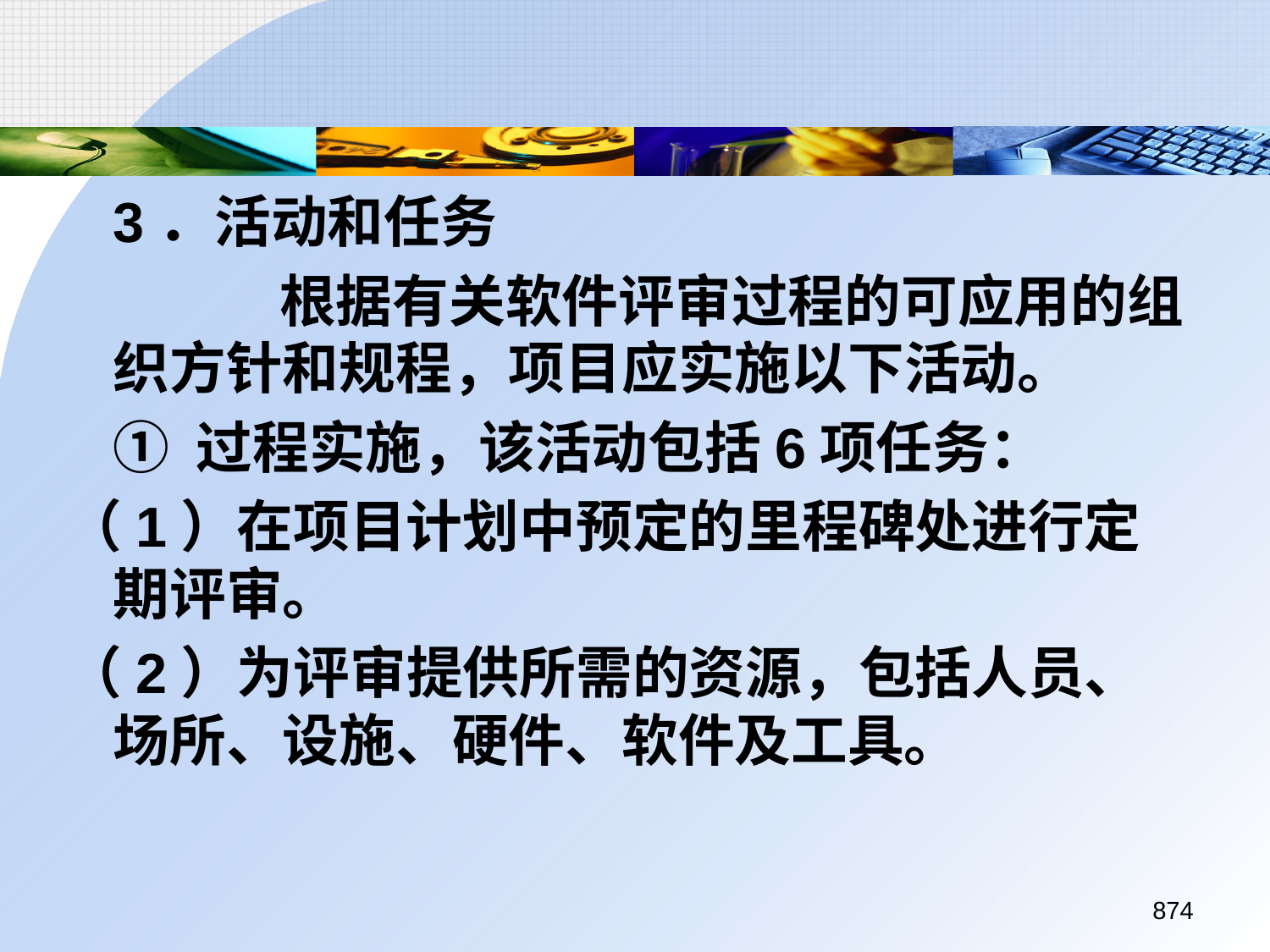

3．活动和任务
		  根据有关软件评审过程的可应用的组织方针和规程，项目应实施以下活动。
	① 过程实施，该活动包括6项任务：
（1）在项目计划中预定的里程碑处进行定期评审。
（2）为评审提供所需的资源，包括人员、场所、设施、硬件、软件及工具。
874